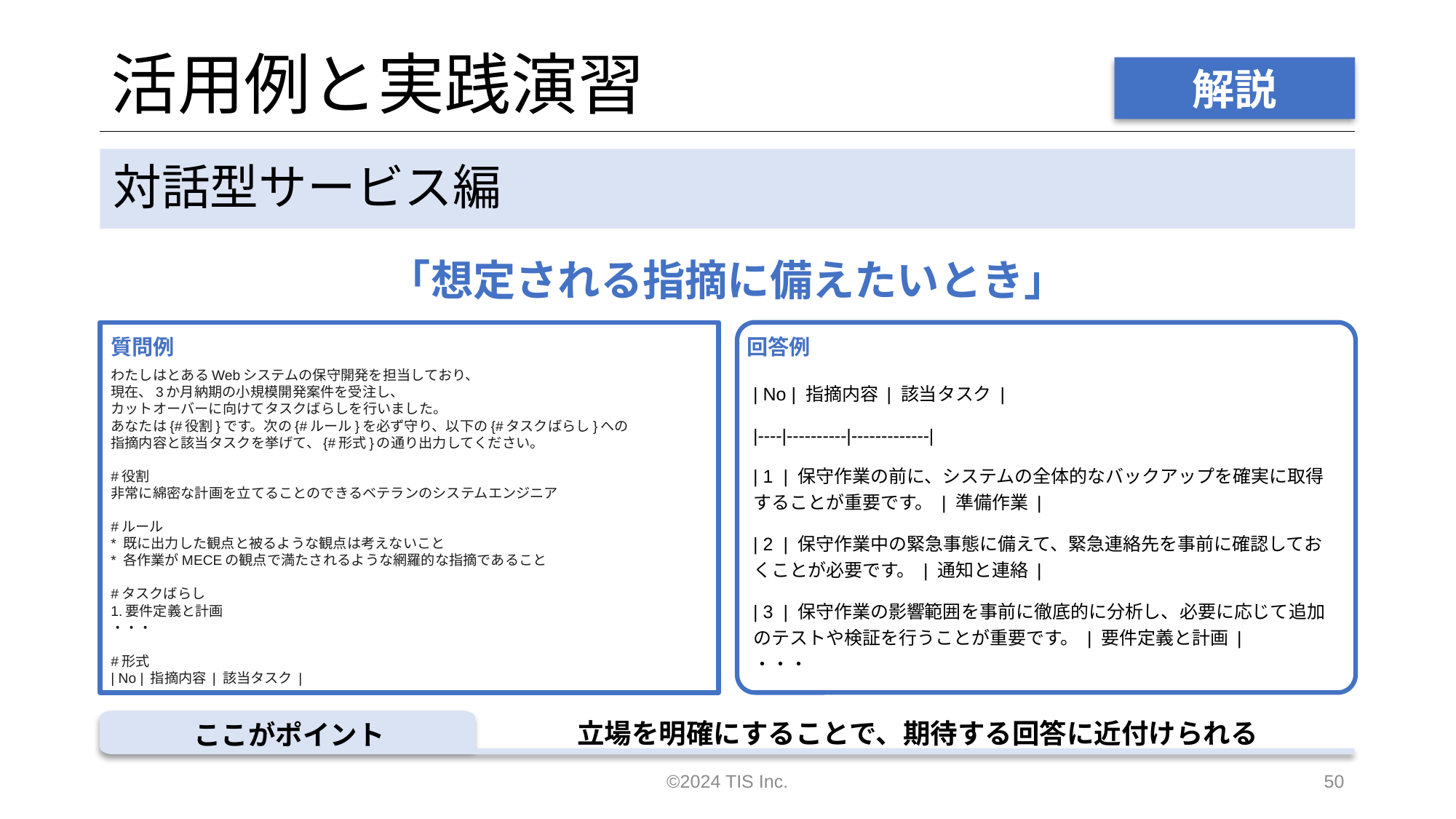

# 活用例と実践演習
解説
対話型サービス編
「想定される指摘に備えたいとき」
| No | 指摘内容 | 該当タスク |
|----|----------|-------------|
| 1  | 保守作業の前に、システムの全体的なバックアップを確実に取得することが重要です。 | 準備作業 |
| 2  | 保守作業中の緊急事態に備えて、緊急連絡先を事前に確認しておくことが必要です。 | 通知と連絡 |
| 3  | 保守作業の影響範囲を事前に徹底的に分析し、必要に応じて追加のテストや検証を行うことが重要です。 | 要件定義と計画 |
・・・
わたしはとあるWebシステムの保守開発を担当しており、
現在、3か月納期の小規模開発案件を受注し、
カットオーバーに向けてタスクばらしを行いました。
あなたは{#役割}です。次の{#ルール}を必ず守り、以下の{#タスクばらし}への
指摘内容と該当タスクを挙げて、{#形式}の通り出力してください。

#役割
非常に綿密な計画を立てることのできるベテランのシステムエンジニア

#ルール
* 既に出力した観点と被るような観点は考えないこと
* 各作業がMECEの観点で満たされるような網羅的な指摘であること

#タスクばらし
1.要件定義と計画
・・・

#形式
| No | 指摘内容 | 該当タスク |
質問例
回答例

立場を明確にすることで、期待する回答に近付けられる
ここがポイント
©2024 TIS Inc.
50